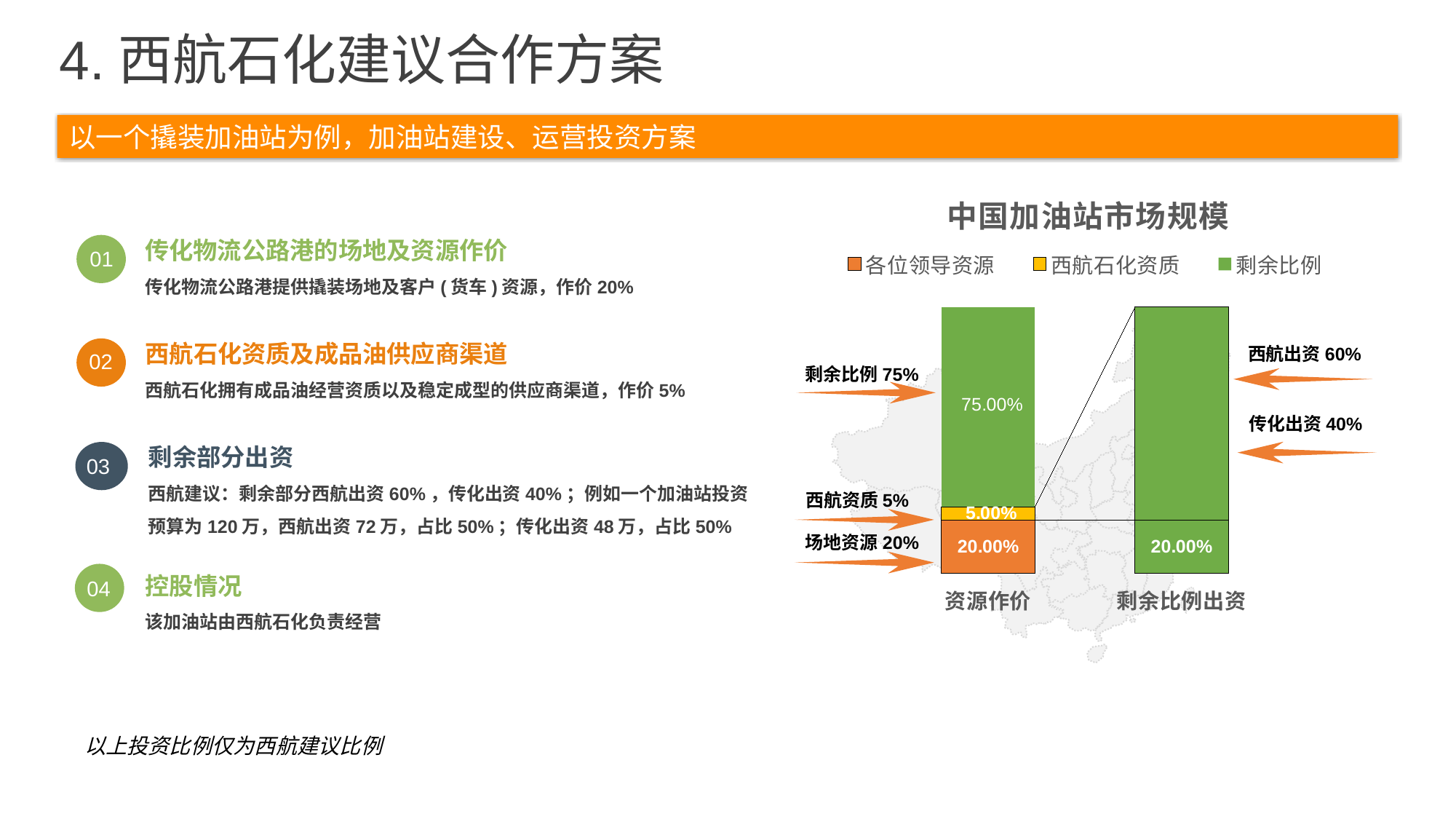

4.西航石化建议合作方案

以一个撬装加油站为例，加油站建设、运营投资方案

### Chart: 中国加油站市场规模

| Category | 各位领导资源 | 西航石化资质 | 剩余比例 |
|---|---|---|---|
| 资源作价 | 0.2 | 0.05 | 0.7500000000000002 |
| 剩余比例出资 | 0.2 | 0.8 | 0.0 |

以上投资比例仅为西航建议比例
传化物流公路港的场地及资源作价
传化物流公路港提供撬装场地及客户(货车)资源，作价20%

01
西航石化资质及成品油供应商渠道
西航石化拥有成品油经营资质以及稳定成型的供应商渠道，作价5%

02
西航出资60%
剩余比例75%

传化出资40%
剩余部分出资
西航建议：剩余部分西航出资60%，传化出资40%；例如一个加油站投资预算为120万，西航出资72万，占比50%；传化出资48万，占比50%

03

西航资质5%

场地资源20%

控股情况
该加油站由西航石化负责经营

04